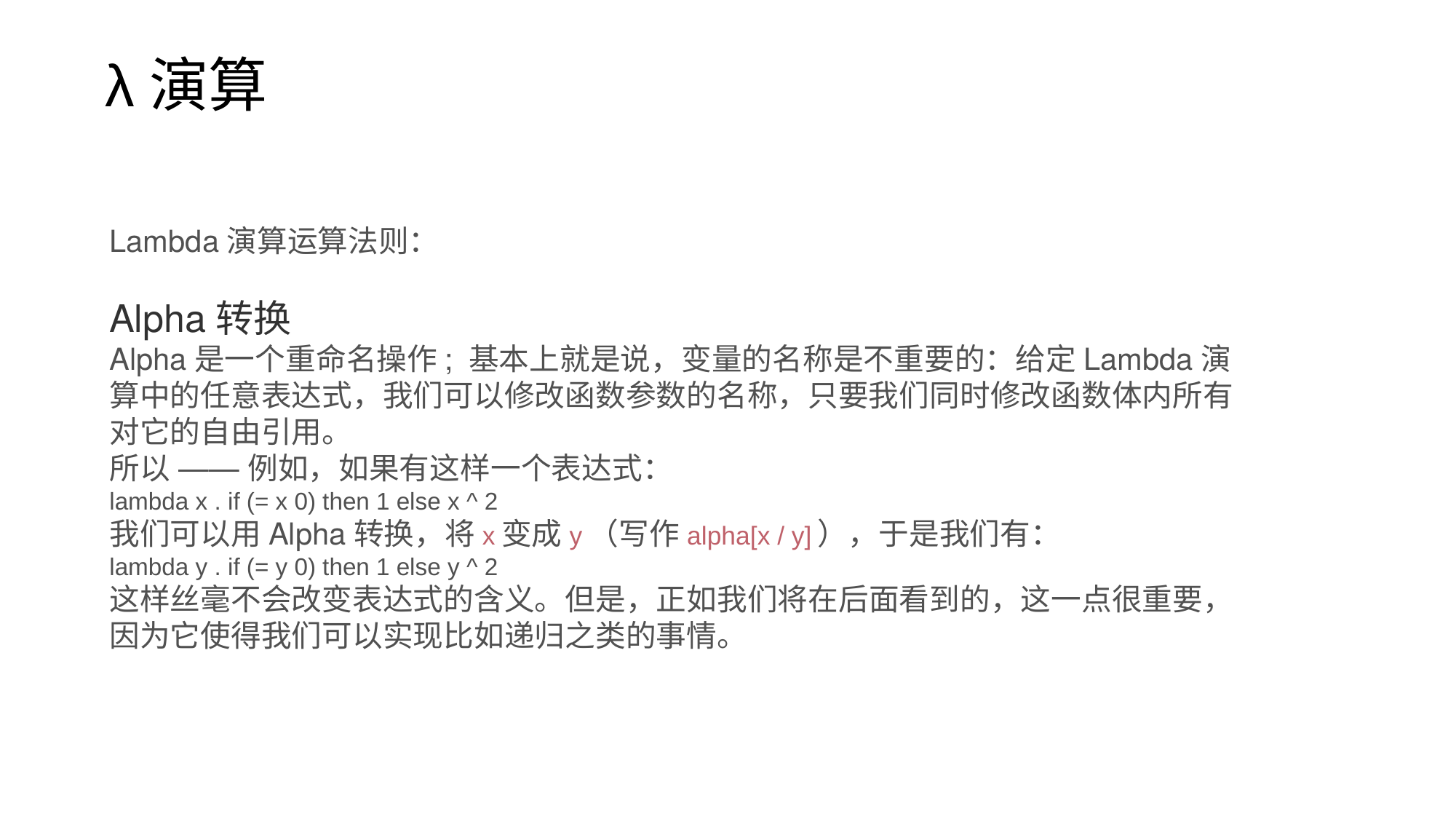

λ演算

Lambda演算运算法则：

Alpha转换
Alpha是一个重命名操作; 基本上就是说，变量的名称是不重要的：给定Lambda演算中的任意表达式，我们可以修改函数参数的名称，只要我们同时修改函数体内所有对它的自由引用。
所以 —— 例如，如果有这样一个表达式：
lambda x . if (= x 0) then 1 else x ^ 2
我们可以用Alpha转换，将x变成y（写作alpha[x / y]），于是我们有：
lambda y . if (= y 0) then 1 else y ^ 2
这样丝毫不会改变表达式的含义。但是，正如我们将在后面看到的，这一点很重要，因为它使得我们可以实现比如递归之类的事情。